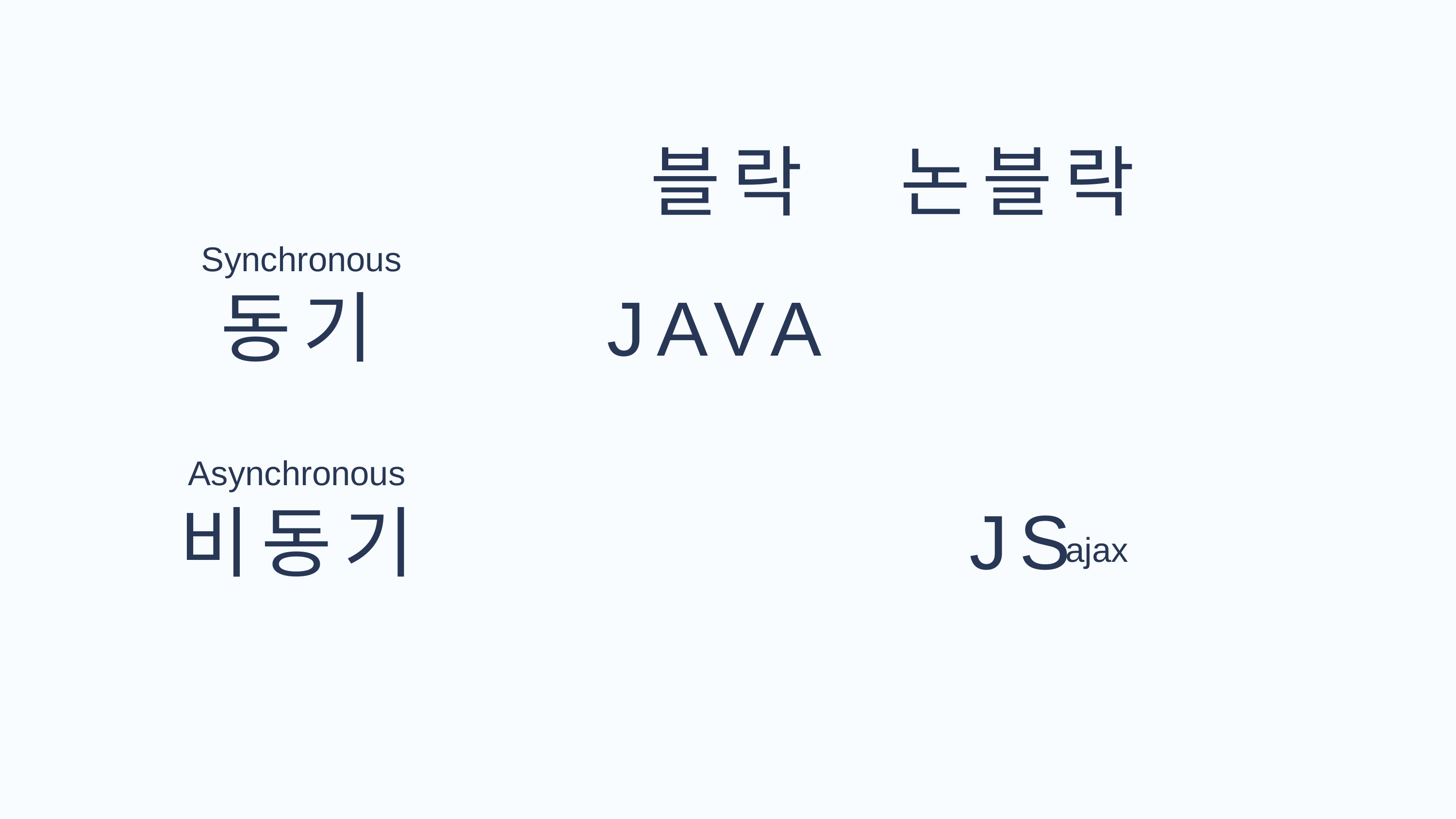

블락   논블락
Synchronous
동기

비동기
JAVA
Asynchronous
JS
ajax